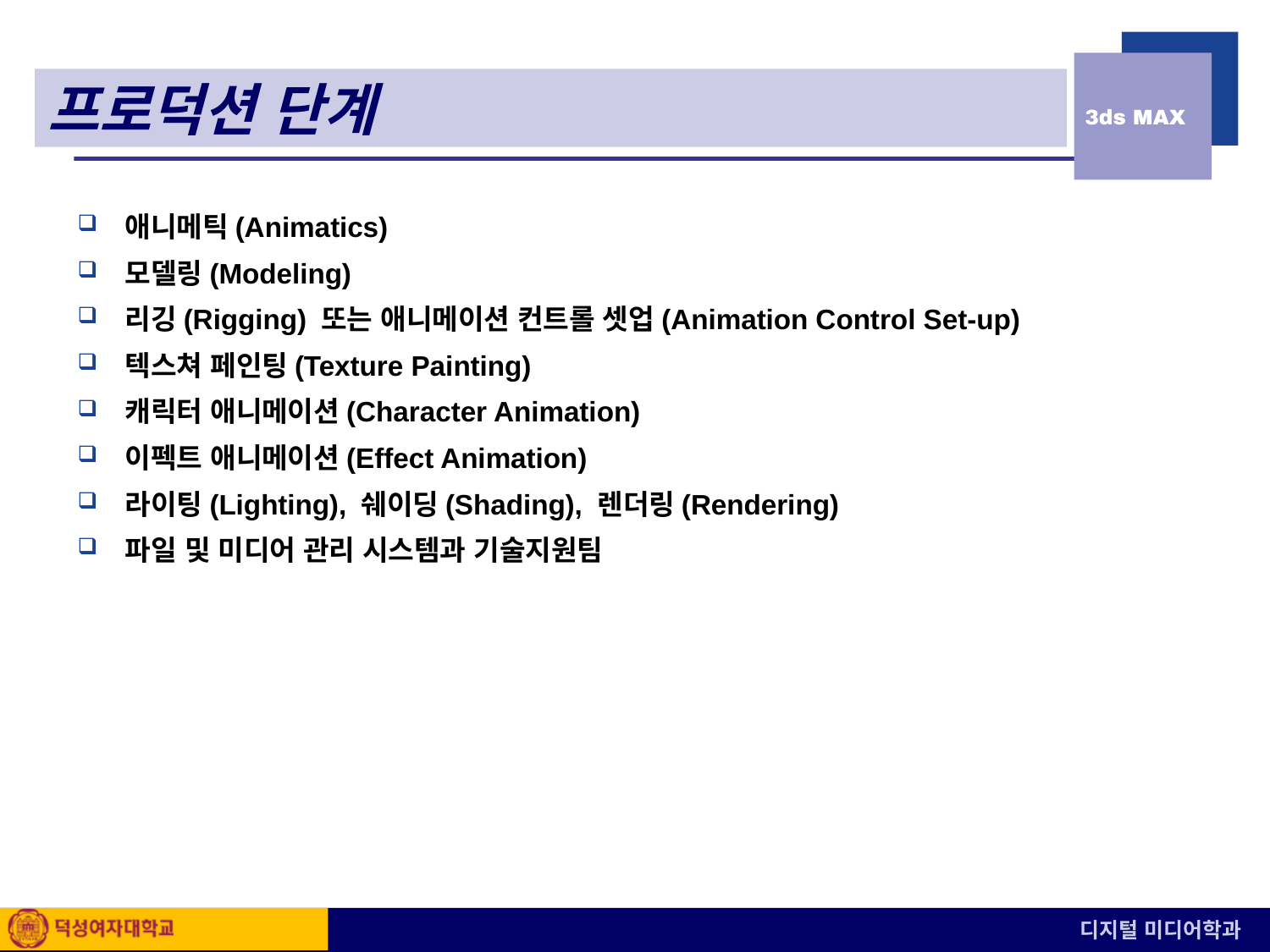

# ⊙ 3D 컴퓨터 애니메이션 주요 제작단계
프로덕션 단계
애니메틱(Animatics)
모델링(Modeling)
리깅(Rigging) 또는 애니메이션 컨트롤 셋업(Animation Control Set-up)
텍스쳐 페인팅(Texture Painting)
캐릭터 애니메이션(Character Animation)
이펙트 애니메이션(Effect Animation)
라이팅(Lighting), 쉐이딩(Shading), 렌더링(Rendering)
파일 및 미디어 관리 시스템과 기술지원팀